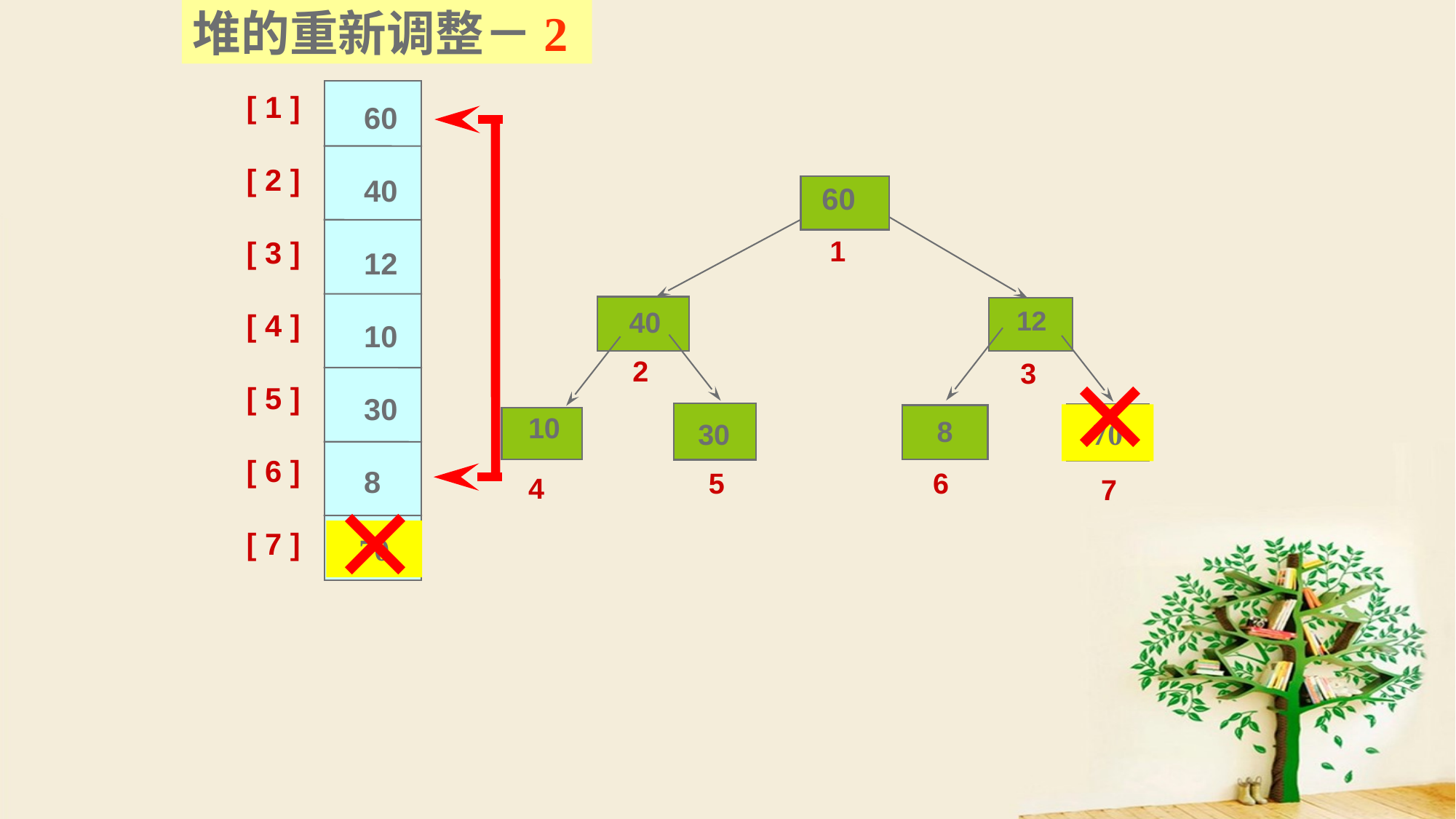

堆的重新调整－2

[ 1 ]

[ 2 ]

[ 3 ]

[ 4 ]

[ 5 ]

[ 6 ]

[ 7 ]

60

40

12

10

30

8

10

60

 1
 40

 12
×
×

 2
 3

 30

70

10

4

10

 7
 8

 5
  6

70